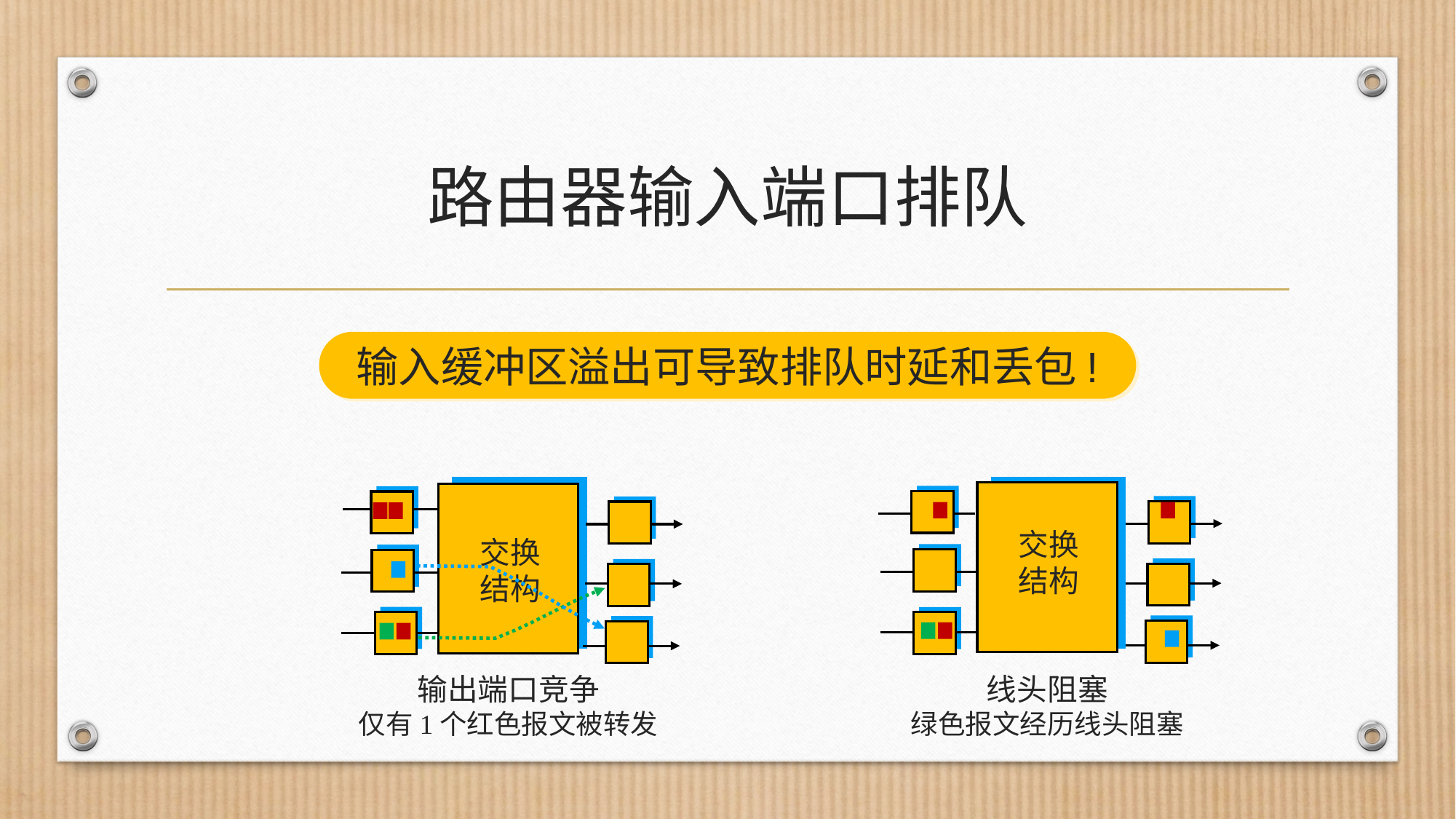

# 路由器输入端口排队
输入缓冲区溢出可导致排队时延和丢包!

交换结构

线头阻塞
绿色报文经历线头阻塞

交换结构

输出端口竞争
仅有1个红色报文被转发